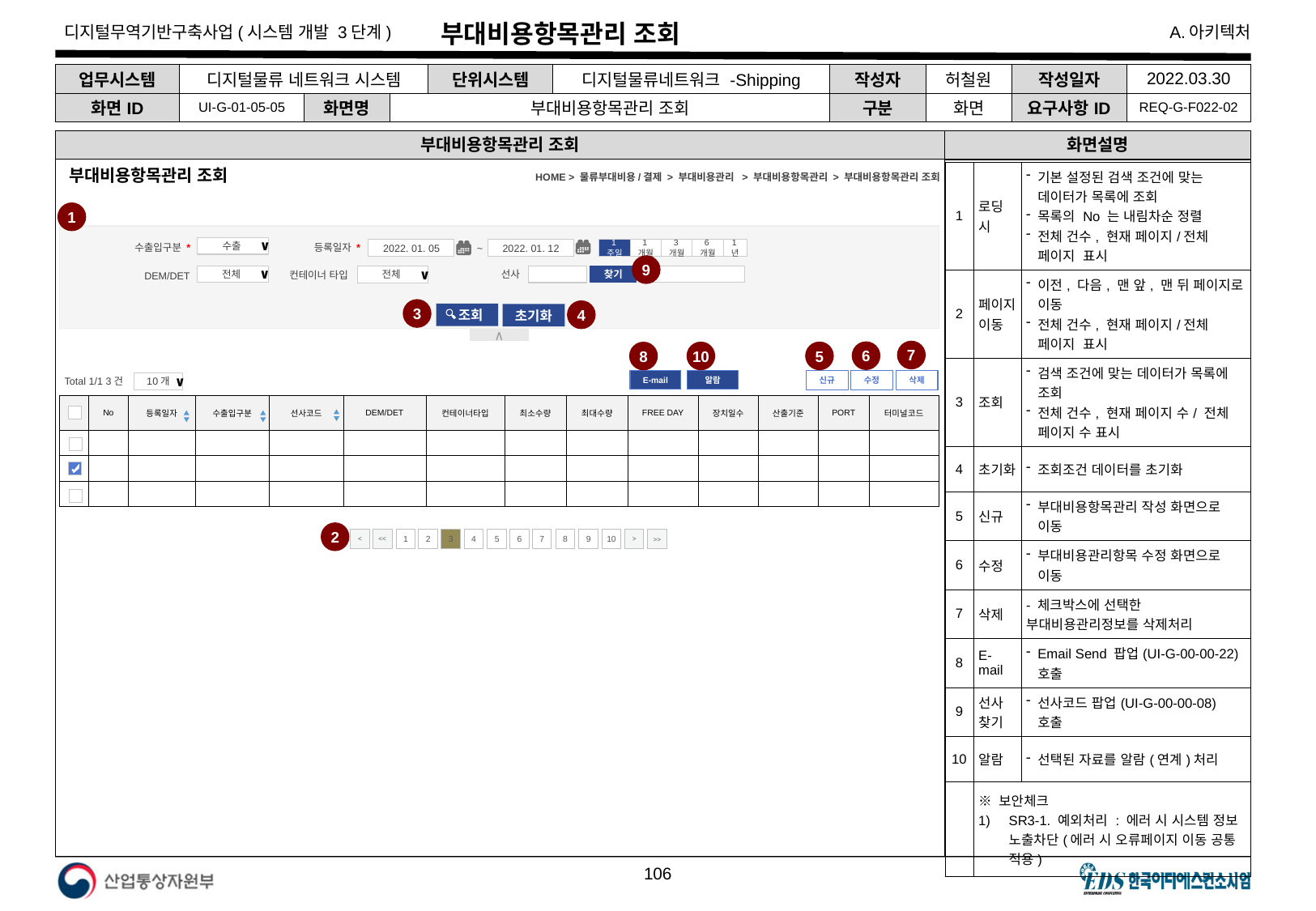

# 부대비용항목관리 조회
| 업무시스템 | 디지털물류 네트워크 시스템 |  |  | 단위시스템 | 디지털물류네트워크 -Shipping | 작성자 | 허철원 | 작성일자 | 2022.03.30 |
| --- | --- | --- | --- | --- | --- | --- | --- | --- | --- |
| 화면ID | UI-G-01-05-05 | 화면명 | 부대비용항목관리 조회 |  |  | 구분 | 화면 | 요구사항ID | REQ-G-F022-02 |
부대비용항목관리 조회
화면설명

HOME > 물류부대비용/결제 > 부대비용관리  > 부대비용항목관리 > 부대비용항목관리 조회

| 1 | 로딩 시 | 기본 설정된 검색 조건에 맞는 데이터가 목록에 조회 목록의 No 는 내림차순 정렬 전체 건수, 현재 페이지/전체 페이지 표시 |
| --- | --- | --- |
| 2 | 페이지 이동 | 이전, 다음, 맨 앞, 맨 뒤 페이지로 이동 전체 건수, 현재 페이지/전체 페이지 표시 |
| 3 | 조회 | 검색 조건에 맞는 데이터가 목록에 조회 전체 건수, 현재 페이지 수/ 전체 페이지 수 표시 |
| 4 | 초기화 | 조회조건 데이터를 초기화 |
| 5 | 신규 | 부대비용항목관리 작성 화면으로 이동 |
| 6 | 수정 | 부대비용관리항목 수정 화면으로 이동 |
| 7 | 삭제 | - 체크박스에 선택한 부대비용관리정보를 삭제처리 |
| 8 | E-mail | Email Send 팝업(UI-G-00-00-22) 호출 |
| 9 | 선사 찾기 | 선사코드 팝업(UI-G-00-00-08) 호출 |
| 10 | 알람 | 선택된 자료를 알람(연계)처리 |
|  | ※ 보안체크 SR3-1. 예외처리 : 에러 시 시스템 정보 노출차단(에러 시 오류페이지 이동 공통 적용) |  |
부대비용항목관리 조회
1

∧
수출입구분 *
등록일자 *
수출
∨
1주일
2022. 01. 05
~
2022. 01. 12

1년
1개월
6개월
3개월
9
DEM/DET
선사
컨테이너 타입
전체
∨

전체
∨
찾기
3
4
 조회

초기화
7
6
5
10
8
알람
E-mail
Total 1/1 3건
10개
∨
신규
삭제
수정
|  | No | 등록일자 | 수출입구분 | 선사코드 | DEM/DET | 컨테이너타입 | 최소수량 | 최대수량 | FREE DAY | 장치일수 | 산출기준 | PORT | 터미널코드 |
| --- | --- | --- | --- | --- | --- | --- | --- | --- | --- | --- | --- | --- | --- |
|  |  |  |  |  |  |  |  |  |  |  |  |  |  |
|  |  |  |  |  |  |  |  |  |  |  |  |  |  |
|  |  |  |  |  |  |  |  |  |  |  |  |  |  |

2
<
<<
1
2
3
4
5
6
7
8
9
10
>
>>